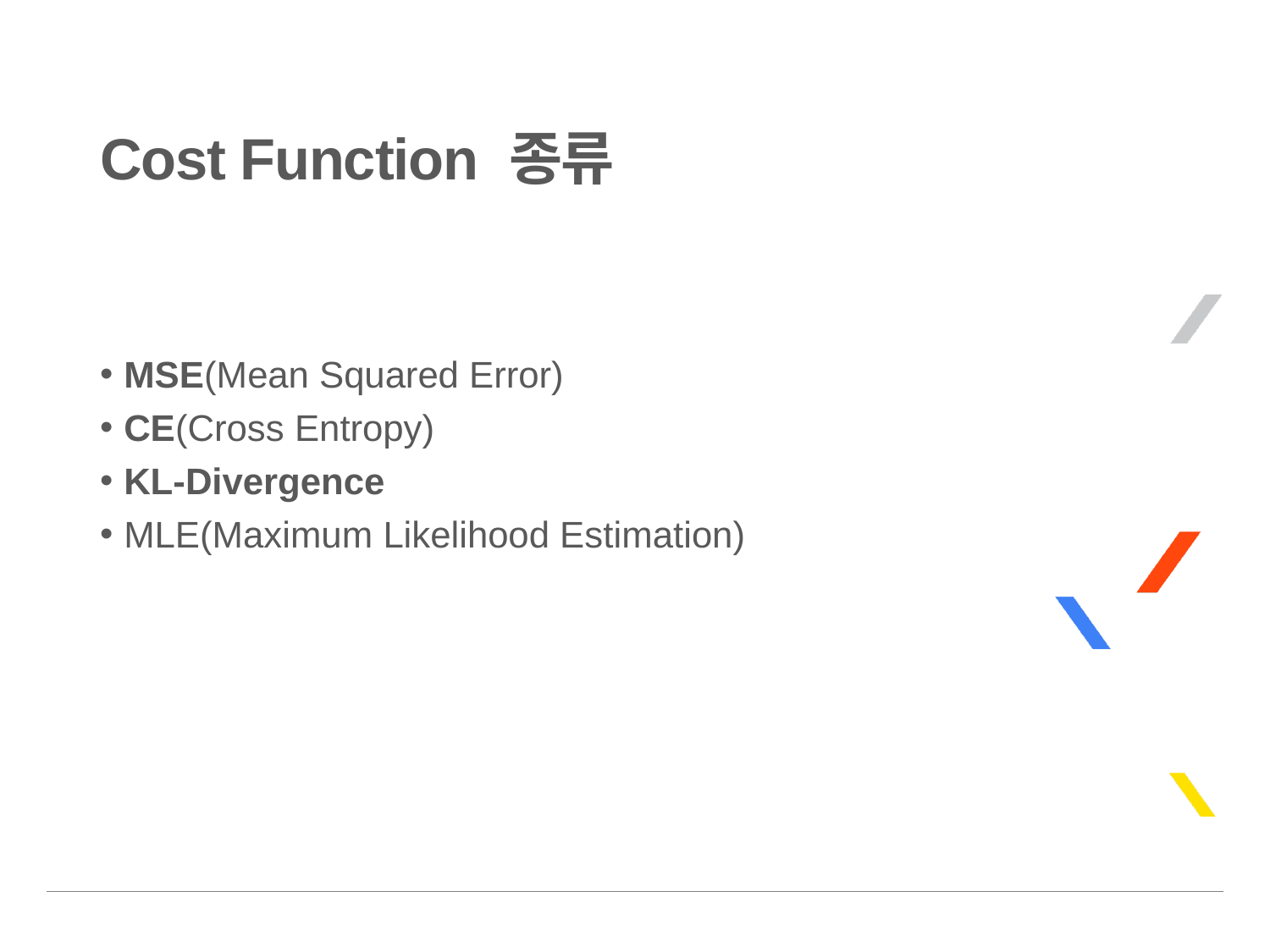

# Cost Function 종류

MSE(Mean Squared Error)
CE(Cross Entropy)
KL-Divergence
MLE(Maximum Likelihood Estimation)